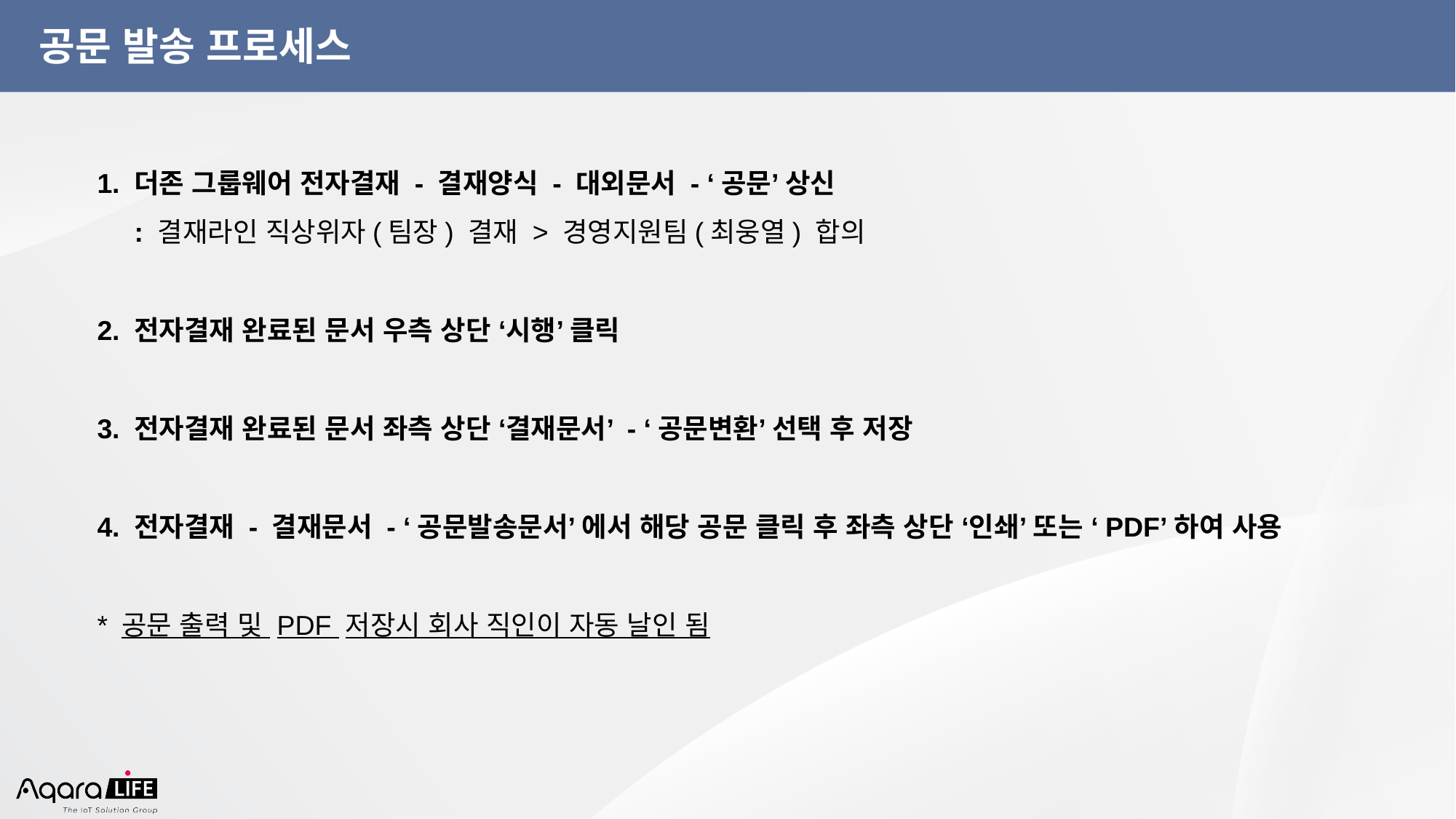

# 공문 발송 프로세스
1. 더존 그룹웨어 전자결재 - 결재양식 - 대외문서 - ‘공문’ 상신
    : 결재라인 직상위자(팀장) 결재 > 경영지원팀(최웅열) 합의
2. 전자결재 완료된 문서 우측 상단 ‘시행’ 클릭
3. 전자결재 완료된 문서 좌측 상단 ‘결재문서’ - ‘공문변환’ 선택 후 저장
4. 전자결재 - 결재문서 - ‘공문발송문서’ 에서 해당 공문 클릭 후 좌측 상단 ‘인쇄’ 또는 ‘PDF’하여 사용
* 공문 출력 및 PDF 저장시 회사 직인이 자동 날인 됨